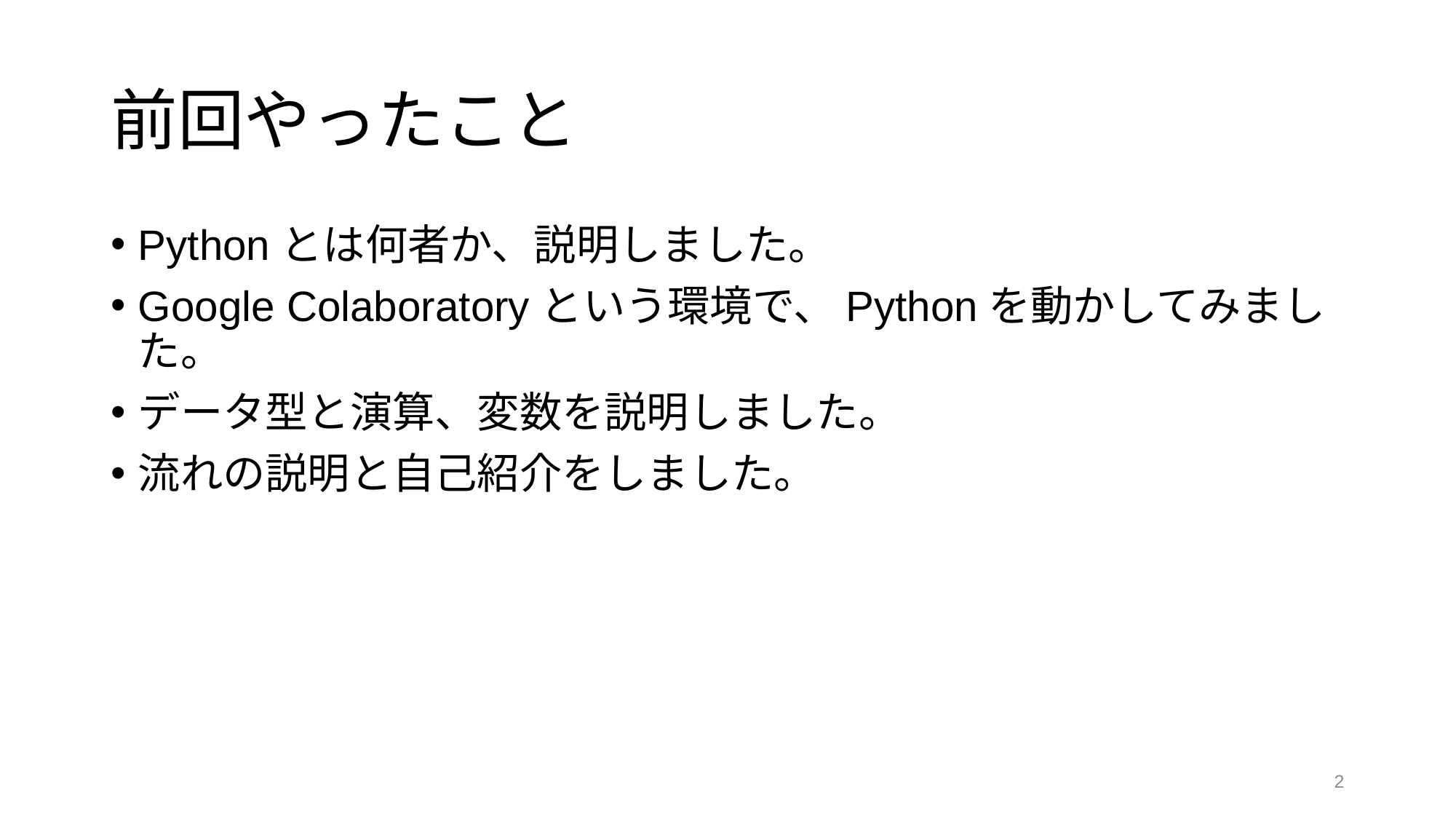

# 前回やったこと
Pythonとは何者か、説明しました。
Google Colaboratoryという環境で、Pythonを動かしてみました。
データ型と演算、変数を説明しました。
流れの説明と自己紹介をしました。

2